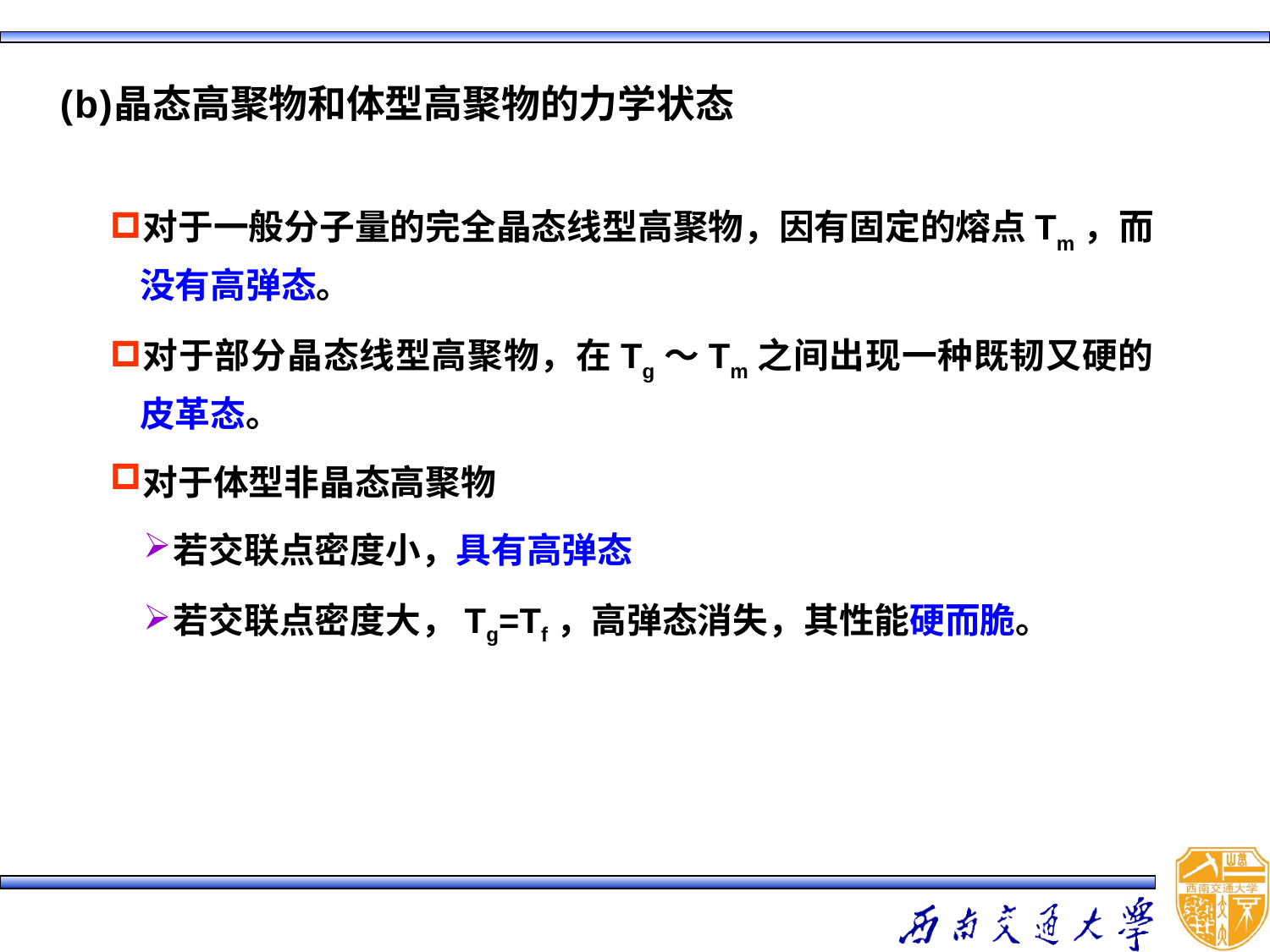

晶态高聚物和体型高聚物的力学状态
对于一般分子量的完全晶态线型高聚物，因有固定的熔点Tm，而没有高弹态。
对于部分晶态线型高聚物，在Tg～Tm之间出现一种既韧又硬的皮革态。
对于体型非晶态高聚物
若交联点密度小，具有高弹态
若交联点密度大，Tg=Tf，高弹态消失，其性能硬而脆。